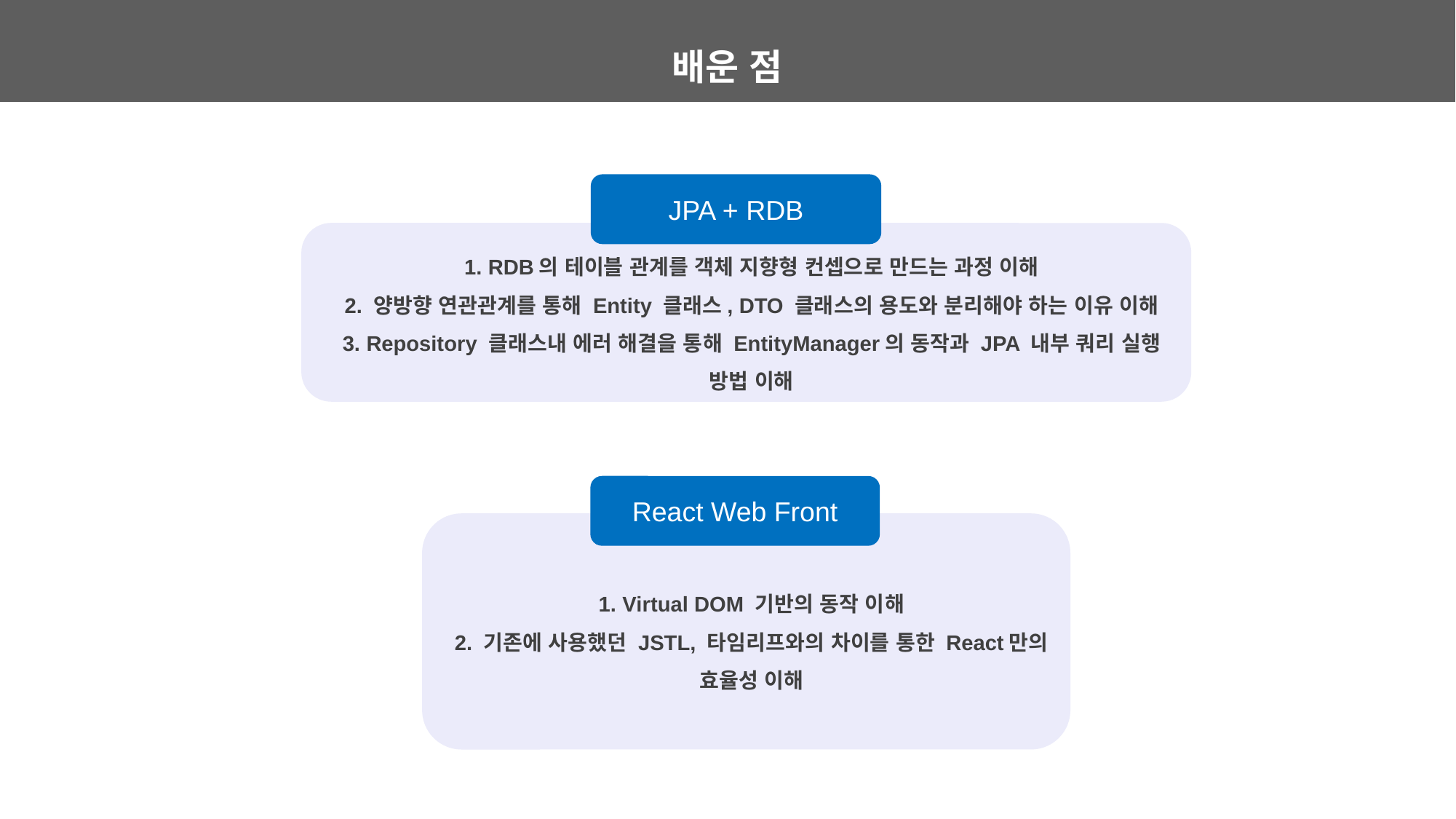

배운 점
JPA + RDB

1. RDB의 테이블 관계를 객체 지향형 컨셉으로 만드는 과정 이해
2. 양방향 연관관계를 통해 Entity 클래스, DTO 클래스의 용도와 분리해야 하는 이유 이해
3. Repository 클래스내 에러 해결을 통해 EntityManager의 동작과 JPA 내부 쿼리 실행 방법 이해
React Web Front

1. Virtual DOM 기반의 동작 이해
2. 기존에 사용했던 JSTL, 타임리프와의 차이를 통한 React만의 효율성 이해